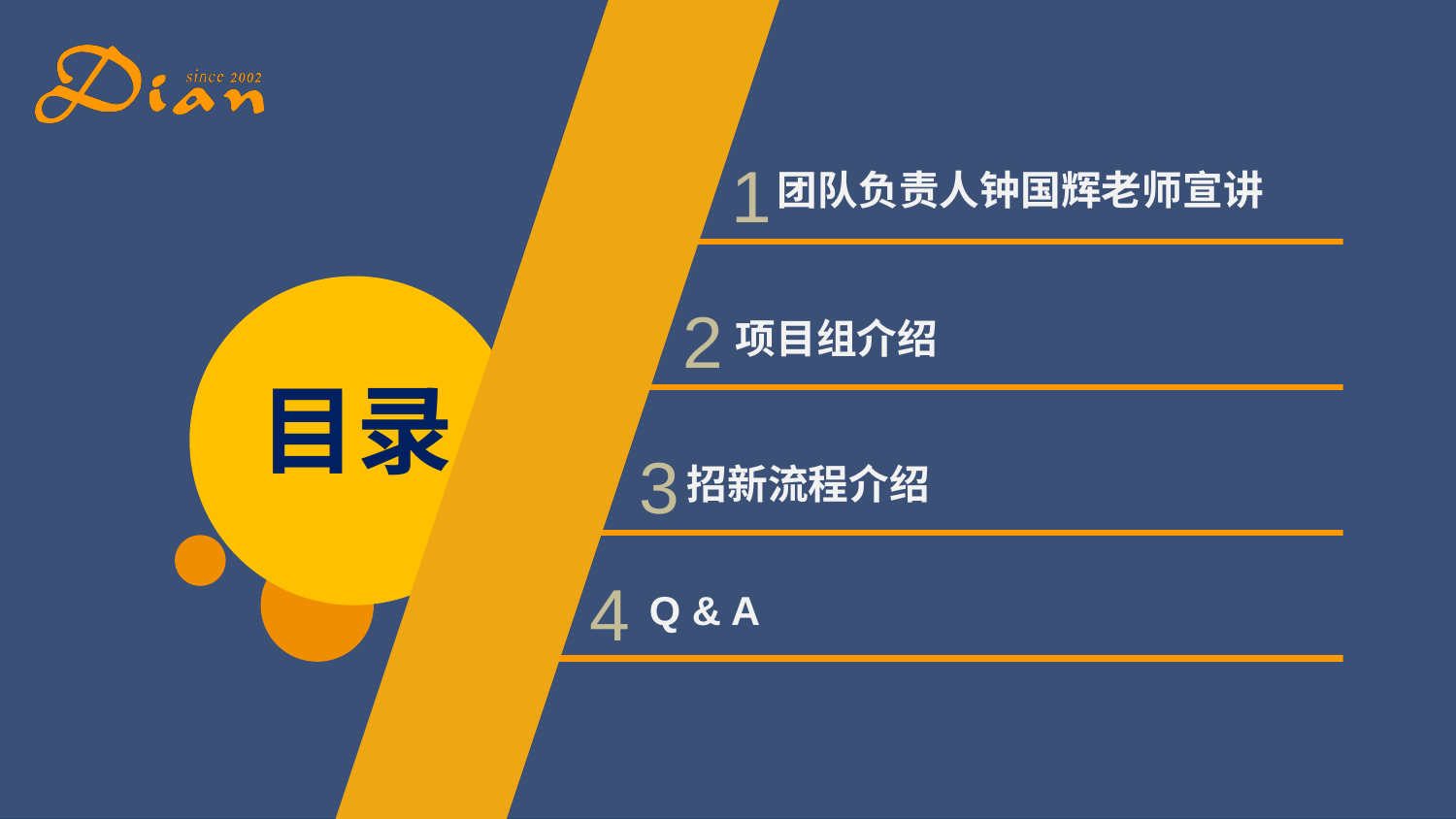

目录

1
团队负责人钟国辉老师宣讲
2
项目组介绍
3
招新流程介绍
4
Q & A